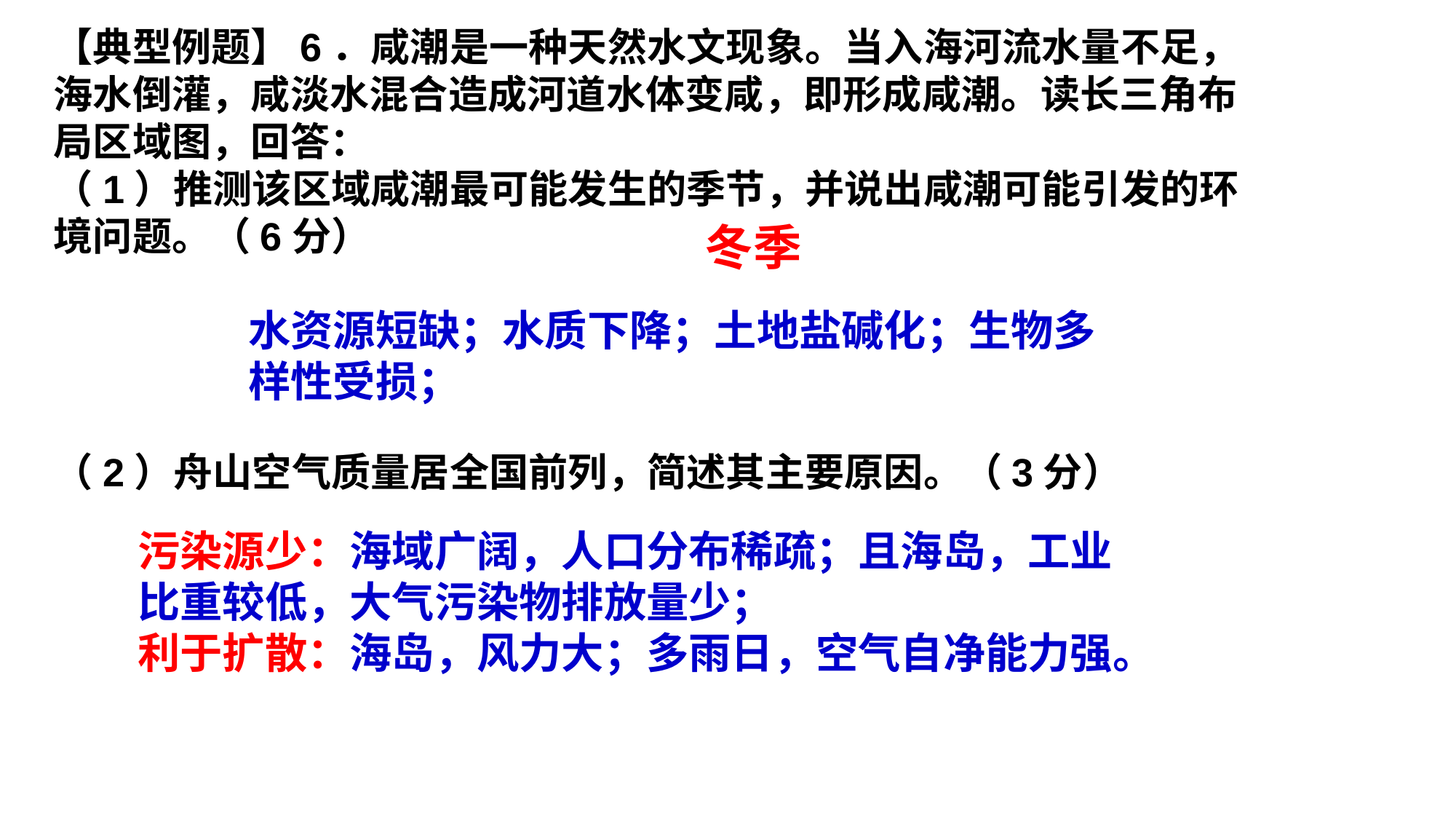

【典型例题】6．咸潮是一种天然水文现象。当入海河流水量不足，海水倒灌，咸淡水混合造成河道水体变咸，即形成咸潮。读长三角布局区域图，回答：
（1）推测该区域咸潮最可能发生的季节，并说出咸潮可能引发的环境问题。（6分）

（2）舟山空气质量居全国前列，简述其主要原因。（3分）
冬季
水资源短缺；水质下降；土地盐碱化；生物多样性受损；
污染源少：海域广阔，人口分布稀疏；且海岛，工业比重较低，大气污染物排放量少；
利于扩散：海岛，风力大；多雨日，空气自净能力强。